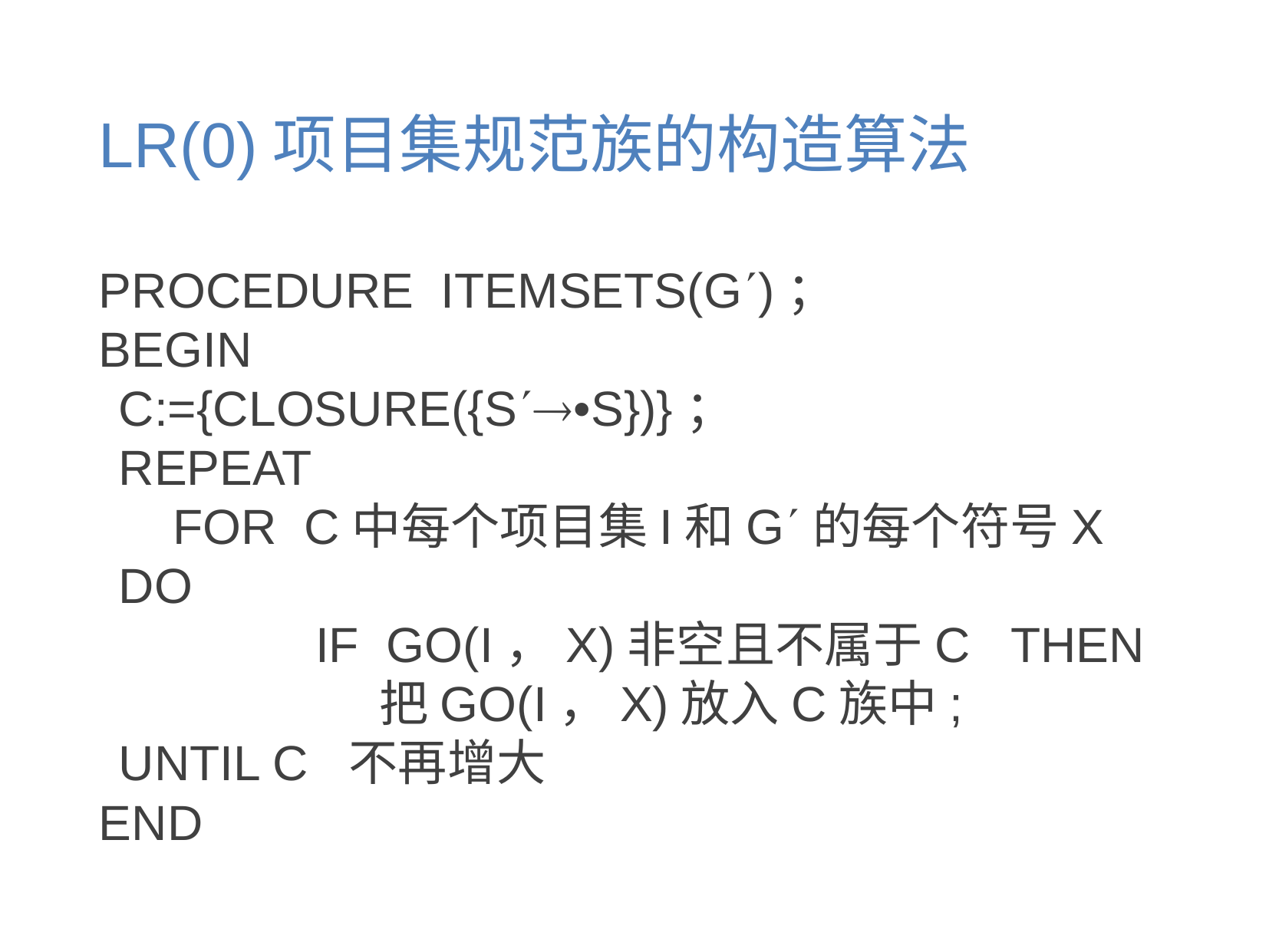

# LR(0)项目集规范族的构造算法
PROCEDURE  ITEMSETS(G′)；
BEGIN
	C:={CLOSURE({S′→•S})}；
	REPEAT
	    FOR  C中每个项目集I和G′的每个符号X  DO
		      IF  GO(I，X)非空且不属于C   THEN
		            把GO(I，X)放入C族中;
	UNTIL C	不再增大
END